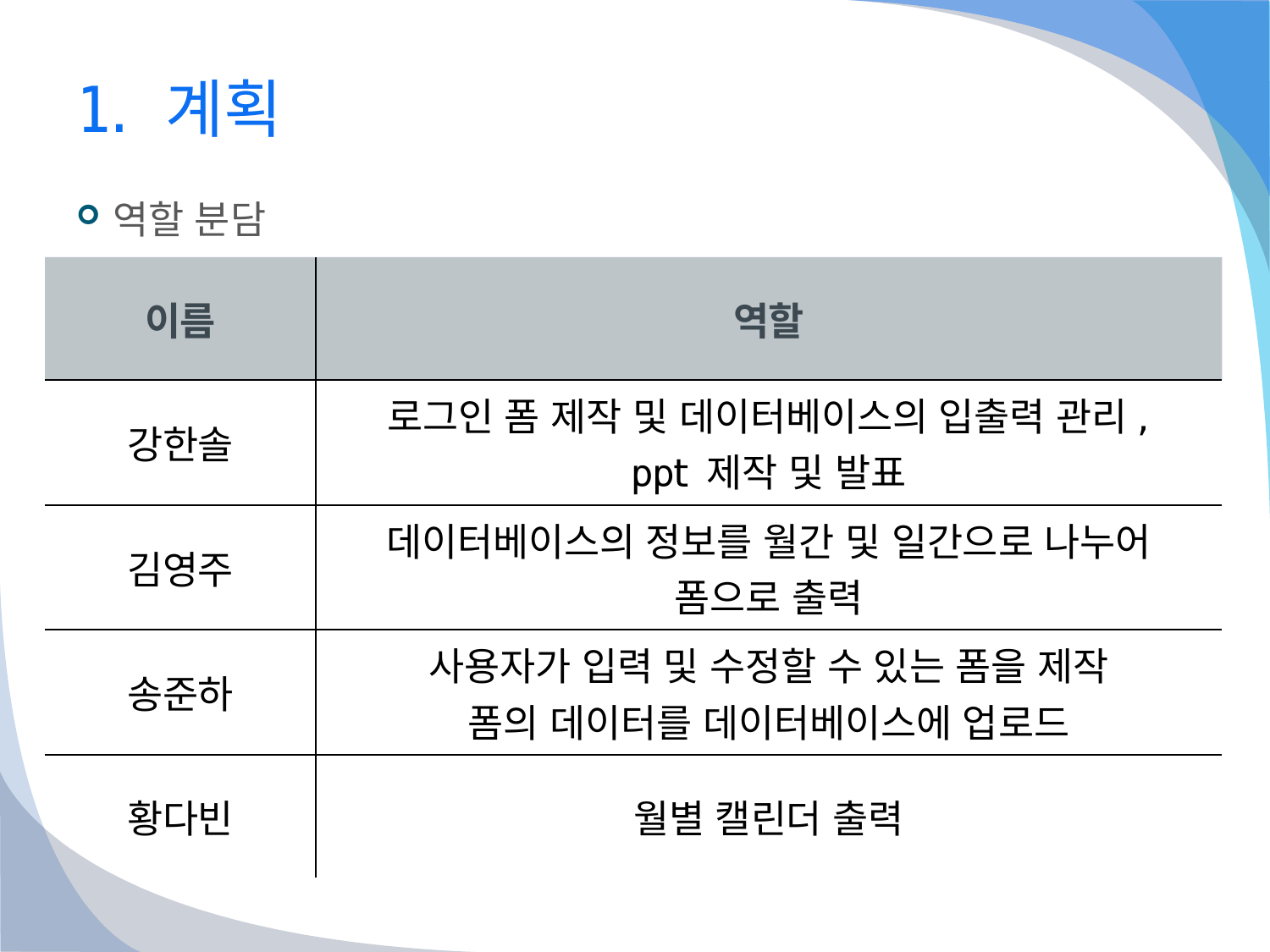

# 1. 계획

역할 분담
| 이름 | 역할 |
| --- | --- |
| 강한솔 | 로그인 폼 제작 및 데이터베이스의 입출력 관리, ppt 제작 및 발표 |
| 김영주 | 데이터베이스의 정보를 월간 및 일간으로 나누어 폼으로 출력 |
| 송준하 | 사용자가 입력 및 수정할 수 있는 폼을 제작 폼의 데이터를 데이터베이스에 업로드 |
| 황다빈 | 월별 캘린더 출력 |